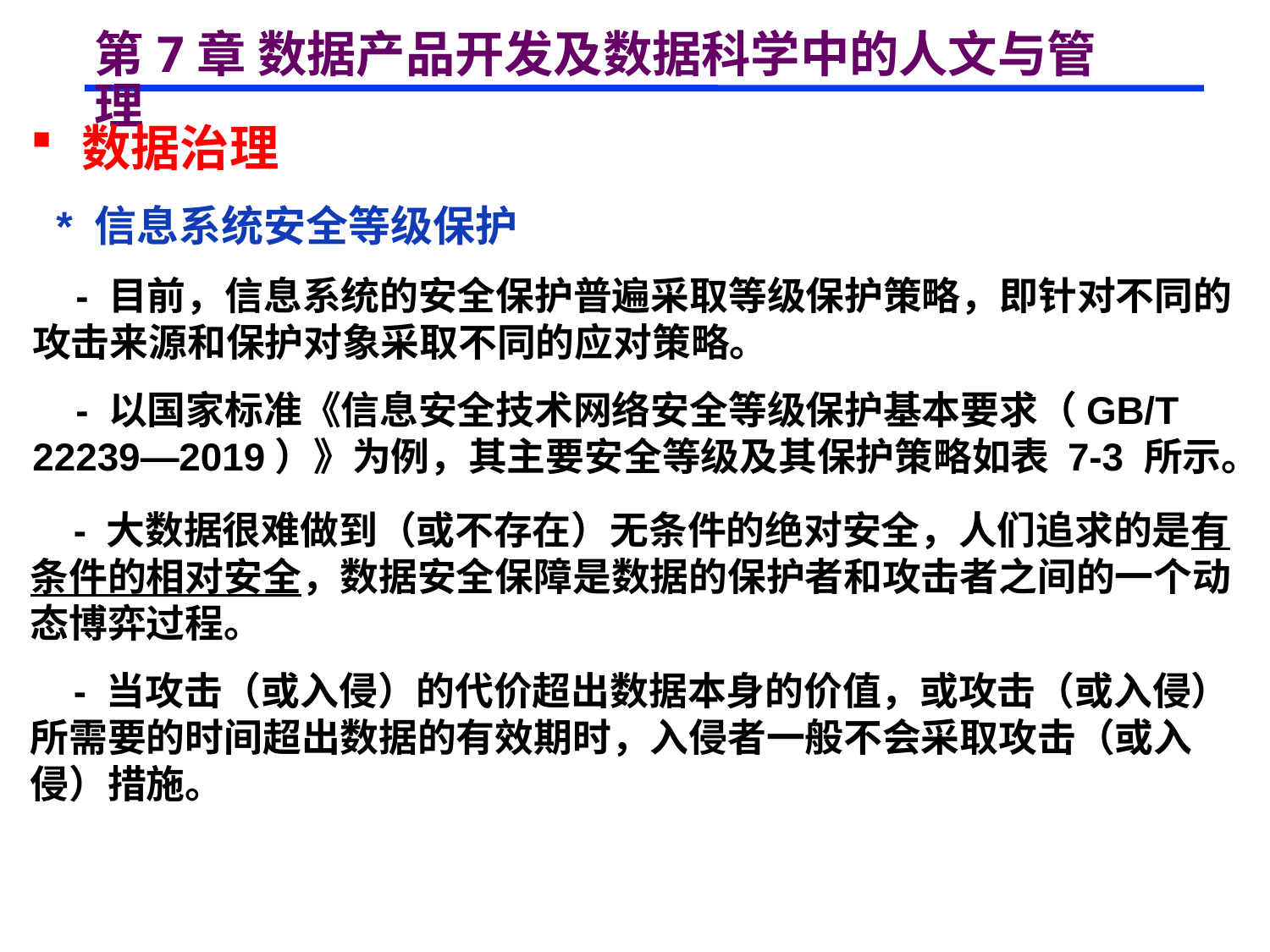

# 第7章 数据产品开发及数据科学中的人文与管理
 数据治理
  * 信息系统安全等级保护
    - 目前，信息系统的安全保护普遍采取等级保护策略，即针对不同的攻击来源和保护对象采取不同的应对策略。
    - 以国家标准《信息安全技术网络安全等级保护基本要求（GB/T 22239—2019）》为例，其主要安全等级及其保护策略如表 7-3 所示。

    - 大数据很难做到（或不存在）无条件的绝对安全，人们追求的是有条件的相对安全，数据安全保障是数据的保护者和攻击者之间的一个动态博弈过程。
    - 当攻击（或入侵）的代价超出数据本身的价值，或攻击（或入侵）所需要的时间超出数据的有效期时，入侵者一般不会采取攻击（或入侵）措施。